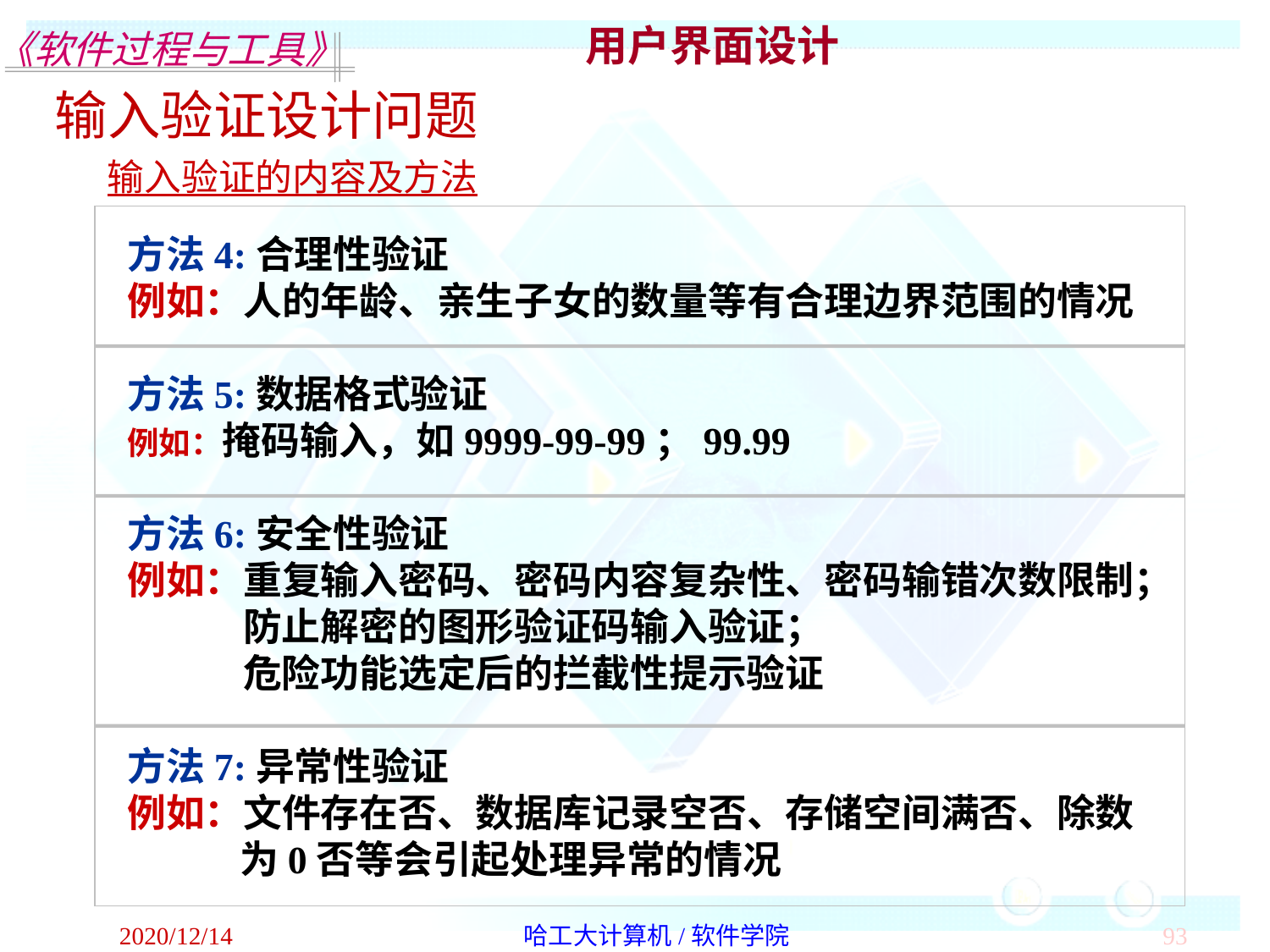

用户界面设计
输入验证设计问题

输入验证的内容及方法

方法4:合理性验证
例如：人的年龄、亲生子女的数量等有合理边界范围的情况

方法5:数据格式验证
例如：掩码输入，如9999-99-99；99.99

方法6:安全性验证
例如：重复输入密码、密码内容复杂性、密码输错次数限制；
            防止解密的图形验证码输入验证；
            危险功能选定后的拦截性提示验证

方法7:异常性验证
例如：文件存在否、数据库记录空否、存储空间满否、除数为0否等会引起处理异常的情况